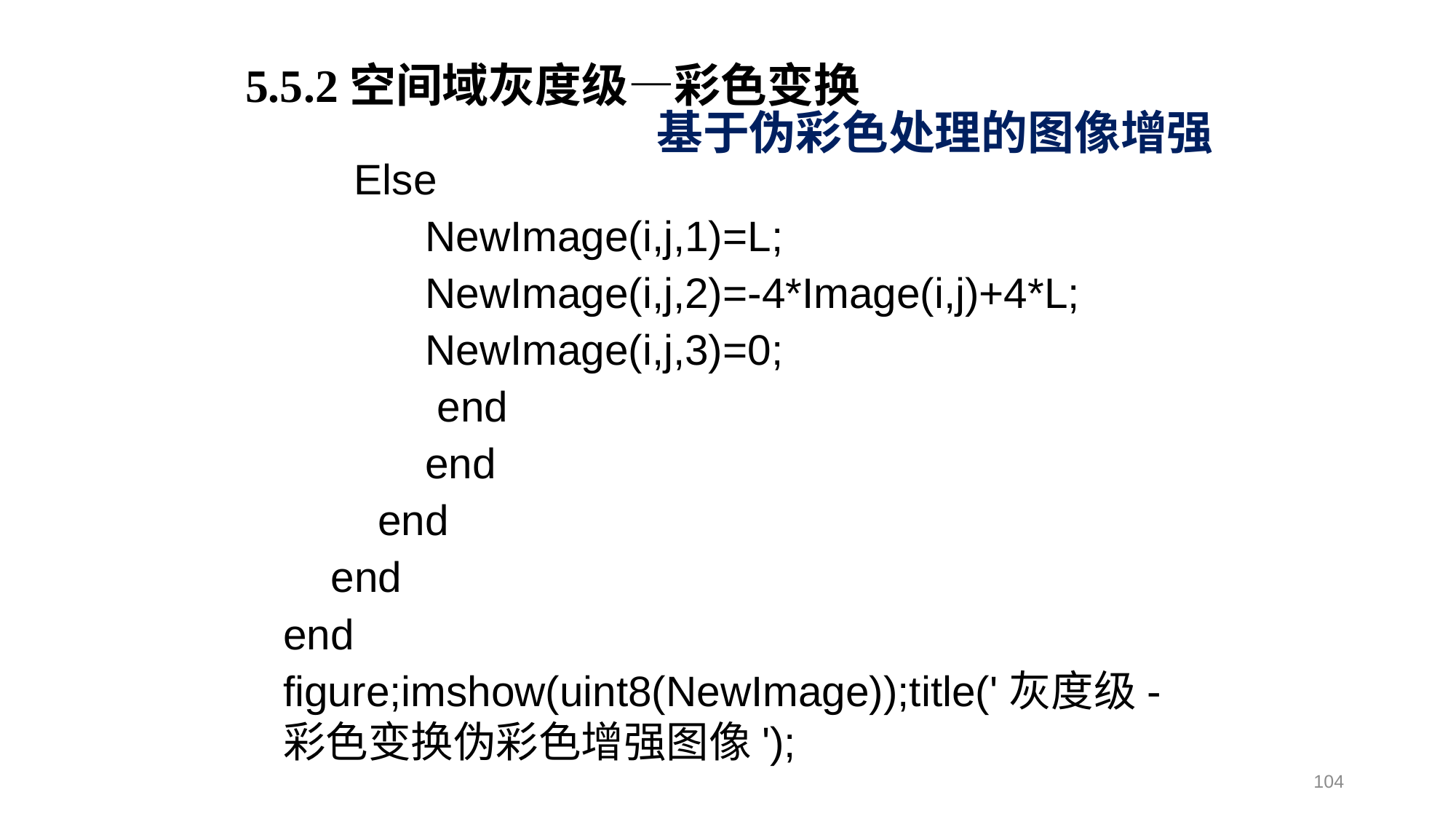

5.5.2空间域灰度级—彩色变换
基于伪彩色处理的图像增强
      Else
            NewImage(i,j,1)=L;
            NewImage(i,j,2)=-4*Image(i,j)+4*L;
            NewImage(i,j,3)=0;
             end
            end
        end
    end
end
figure;imshow(uint8(NewImage));title('灰度级-彩色变换伪彩色增强图像');
104